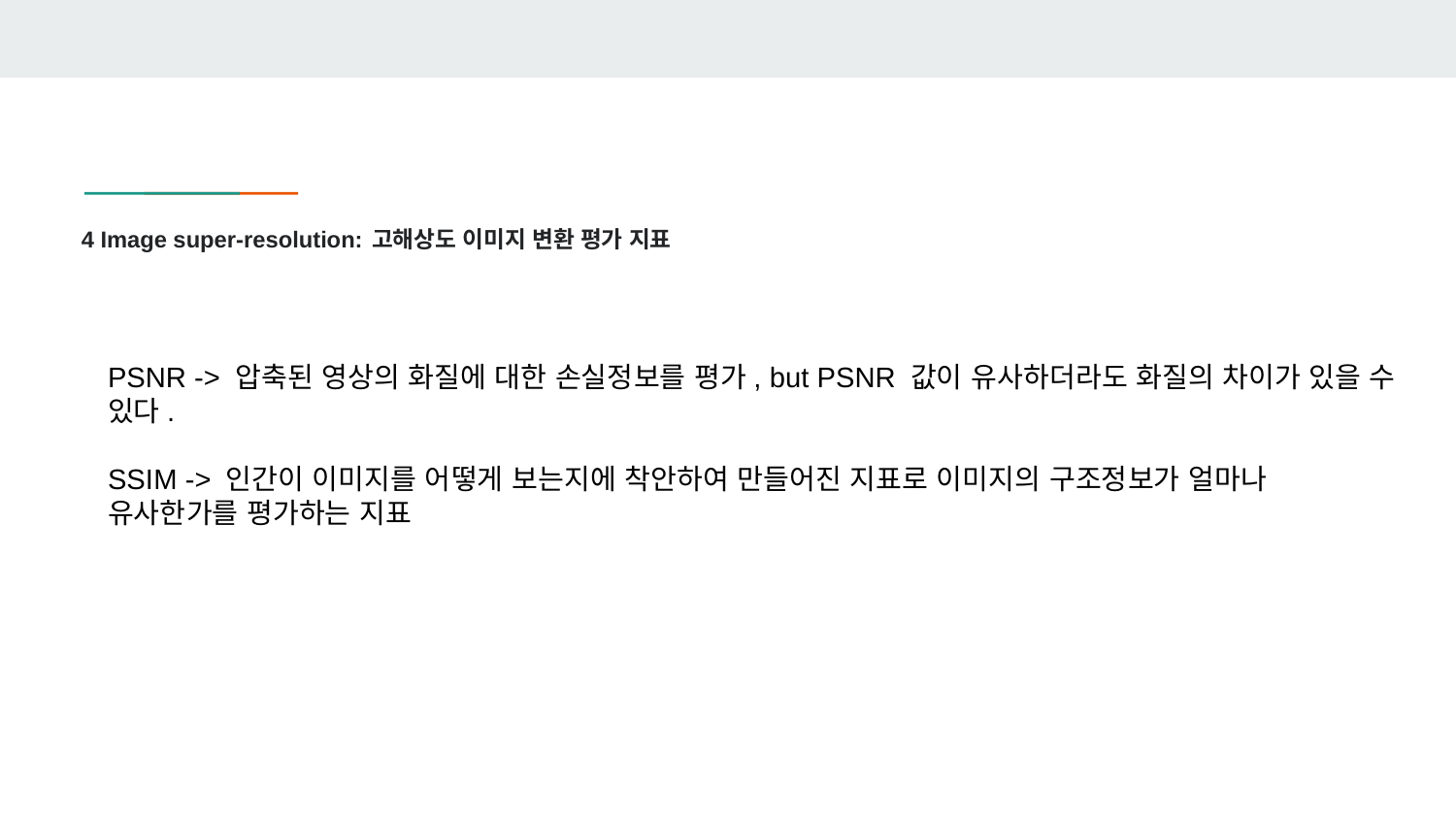

# 4 Image super-resolution: 고해상도 이미지 변환 평가 지표
PSNR -> 압축된 영상의 화질에 대한 손실정보를 평가, but PSNR 값이 유사하더라도 화질의 차이가 있을 수 있다.

SSIM -> 인간이 이미지를 어떻게 보는지에 착안하여 만들어진 지표로 이미지의 구조정보가 얼마나 유사한가를 평가하는 지표